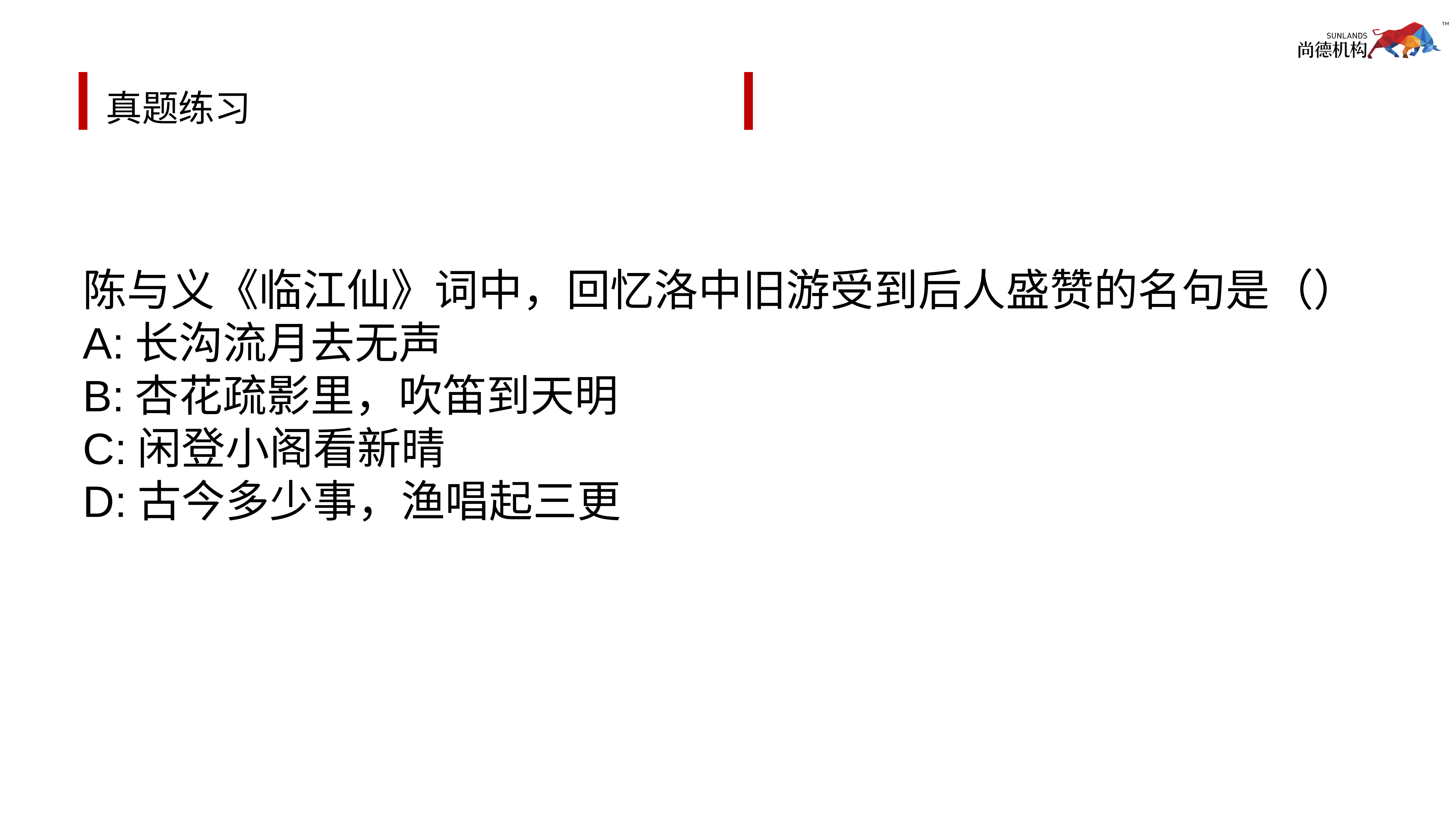

# 真题练习
陈与义《临江仙》词中，回忆洛中旧游受到后人盛赞的名句是（）
A:长沟流月去无声
B:杏花疏影里，吹笛到天明
C:闲登小阁看新晴
D:古今多少事，渔唱起三更